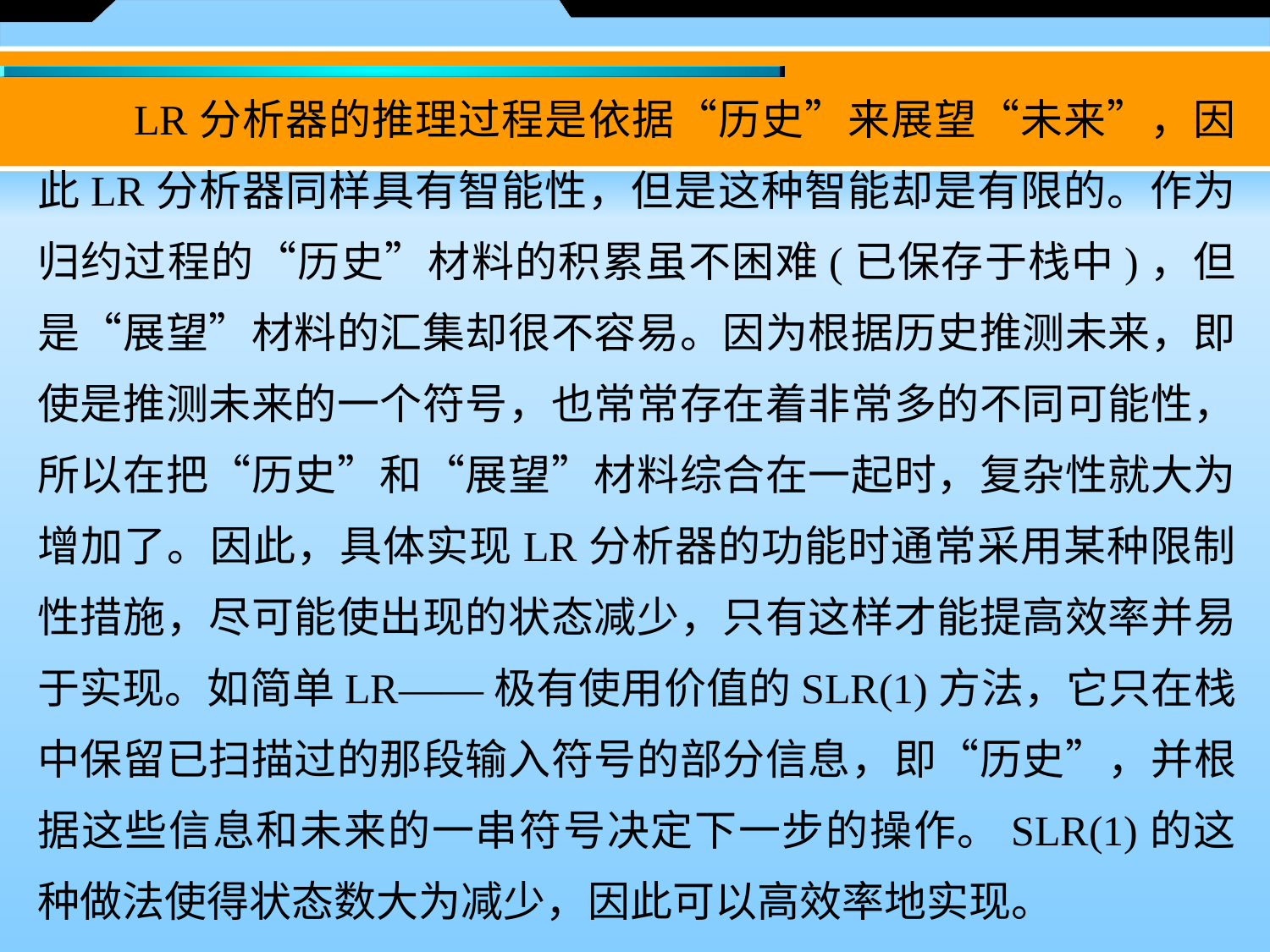

LR分析器的推理过程是依据“历史”来展望“未来”，因此LR分析器同样具有智能性，但是这种智能却是有限的。作为归约过程的“历史”材料的积累虽不困难(已保存于栈中)，但是“展望”材料的汇集却很不容易。因为根据历史推测未来，即使是推测未来的一个符号，也常常存在着非常多的不同可能性，所以在把“历史”和“展望”材料综合在一起时，复杂性就大为增加了。因此，具体实现LR分析器的功能时通常采用某种限制性措施，尽可能使出现的状态减少，只有这样才能提高效率并易于实现。如简单LR——极有使用价值的SLR(1)方法，它只在栈中保留已扫描过的那段输入符号的部分信息，即“历史”，并根据这些信息和未来的一串符号决定下一步的操作。SLR(1)的这种做法使得状态数大为减少，因此可以高效率地实现。